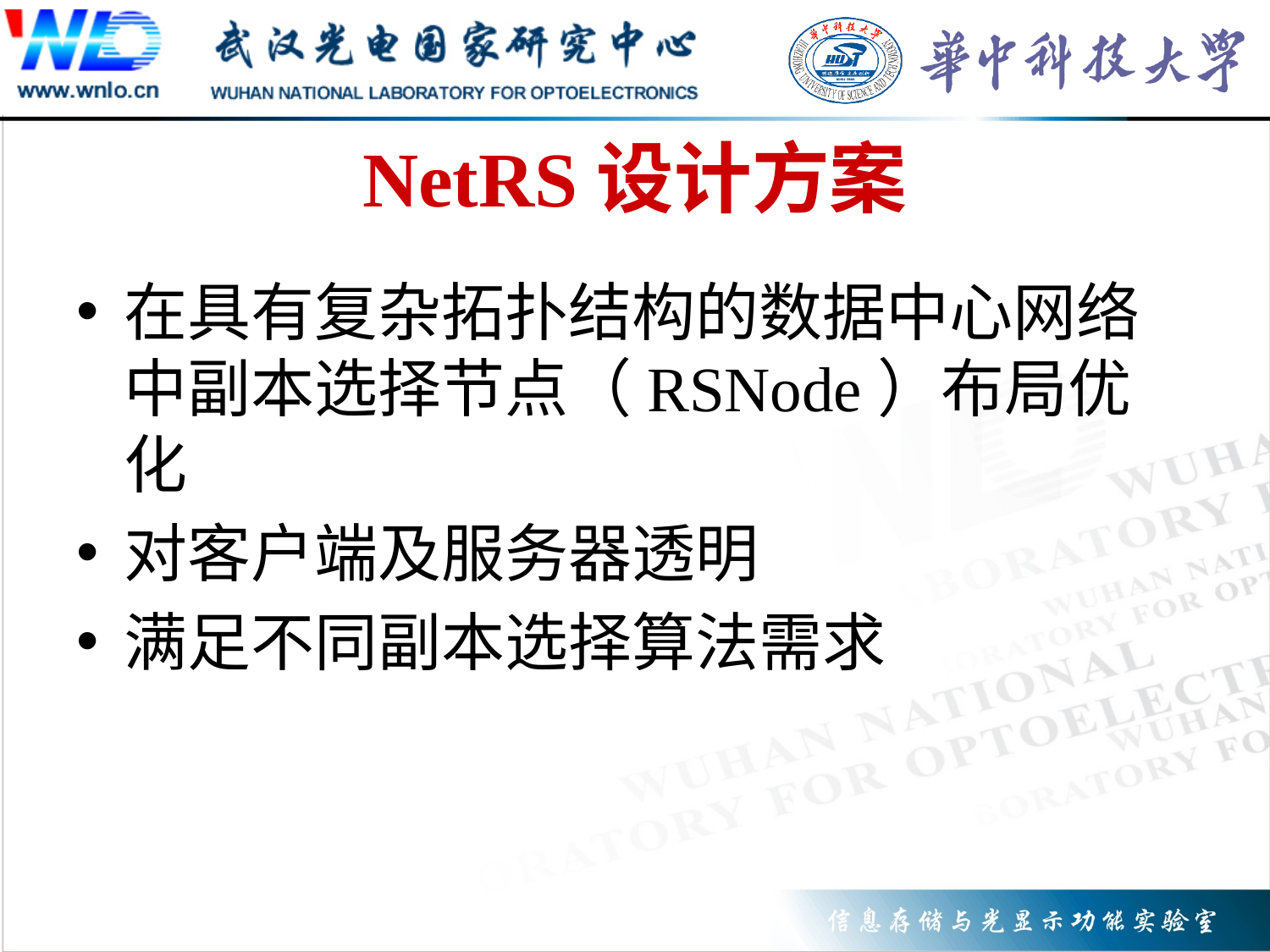

# NetRS设计方案
在具有复杂拓扑结构的数据中心网络中副本选择节点（RSNode）布局优化
对客户端及服务器透明
满足不同副本选择算法需求